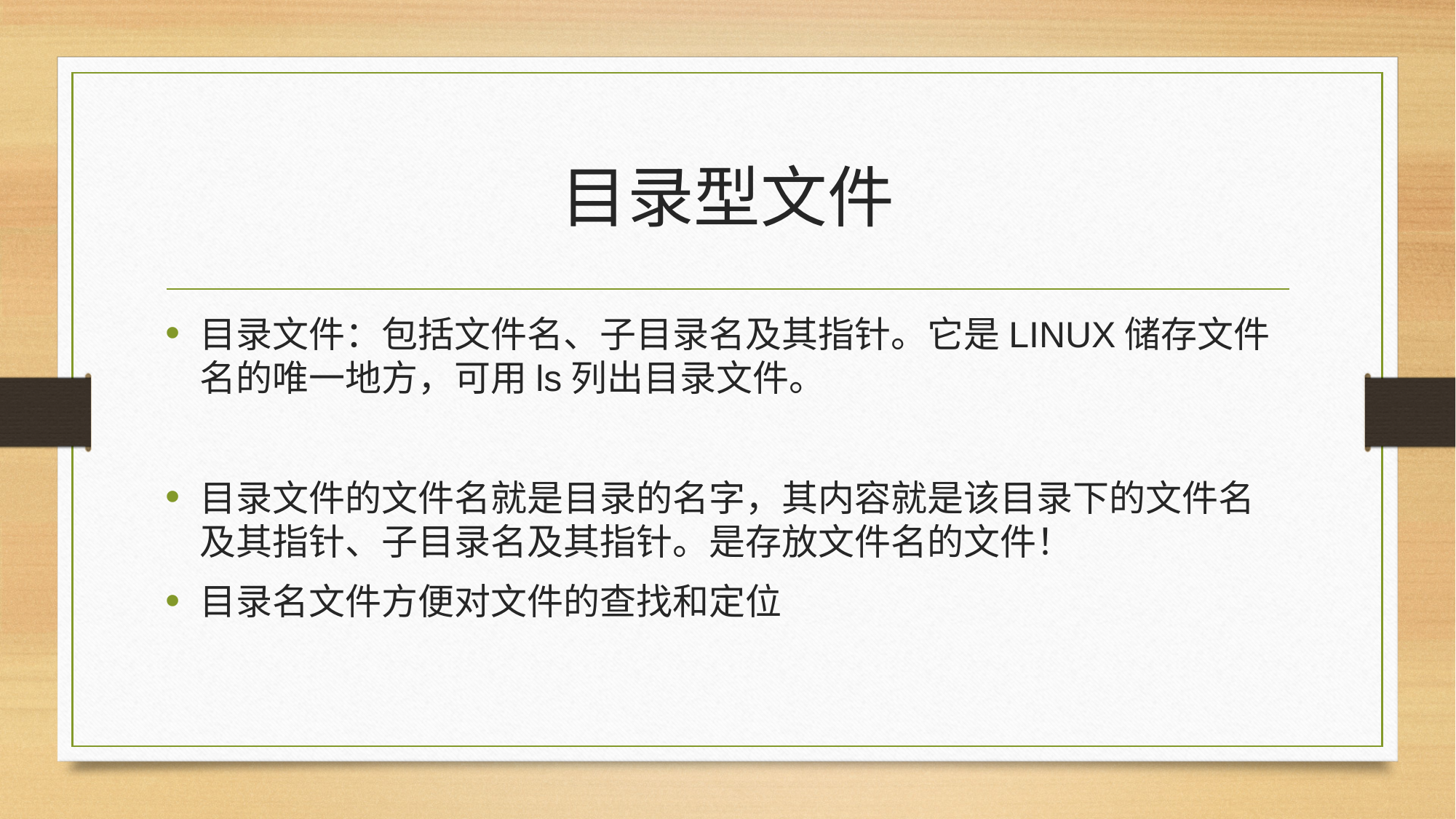

# 目录型文件
目录文件：包括文件名、子目录名及其指针。它是LINUX储存文件名的唯一地方，可用ls列出目录文件。

目录文件的文件名就是目录的名字，其内容就是该目录下的文件名及其指针、子目录名及其指针。是存放文件名的文件！
目录名文件方便对文件的查找和定位